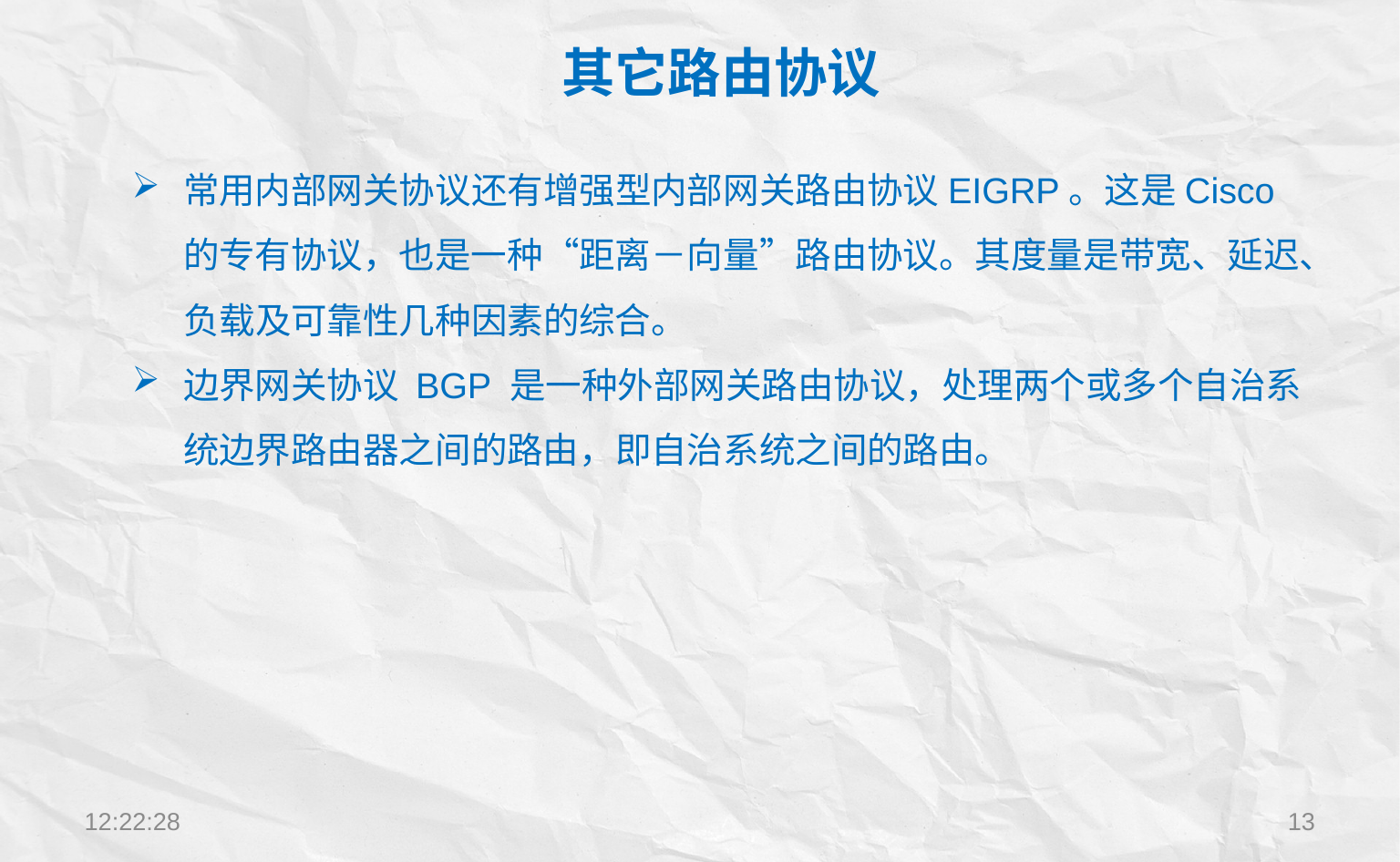

其它路由协议
常用内部网关协议还有增强型内部网关路由协议EIGRP。这是Cisco的专有协议，也是一种“距离－向量”路由协议。其度量是带宽、延迟、负载及可靠性几种因素的综合。
边界网关协议 BGP 是一种外部网关路由协议，处理两个或多个自治系统边界路由器之间的路由，即自治系统之间的路由。

12:22:28
13